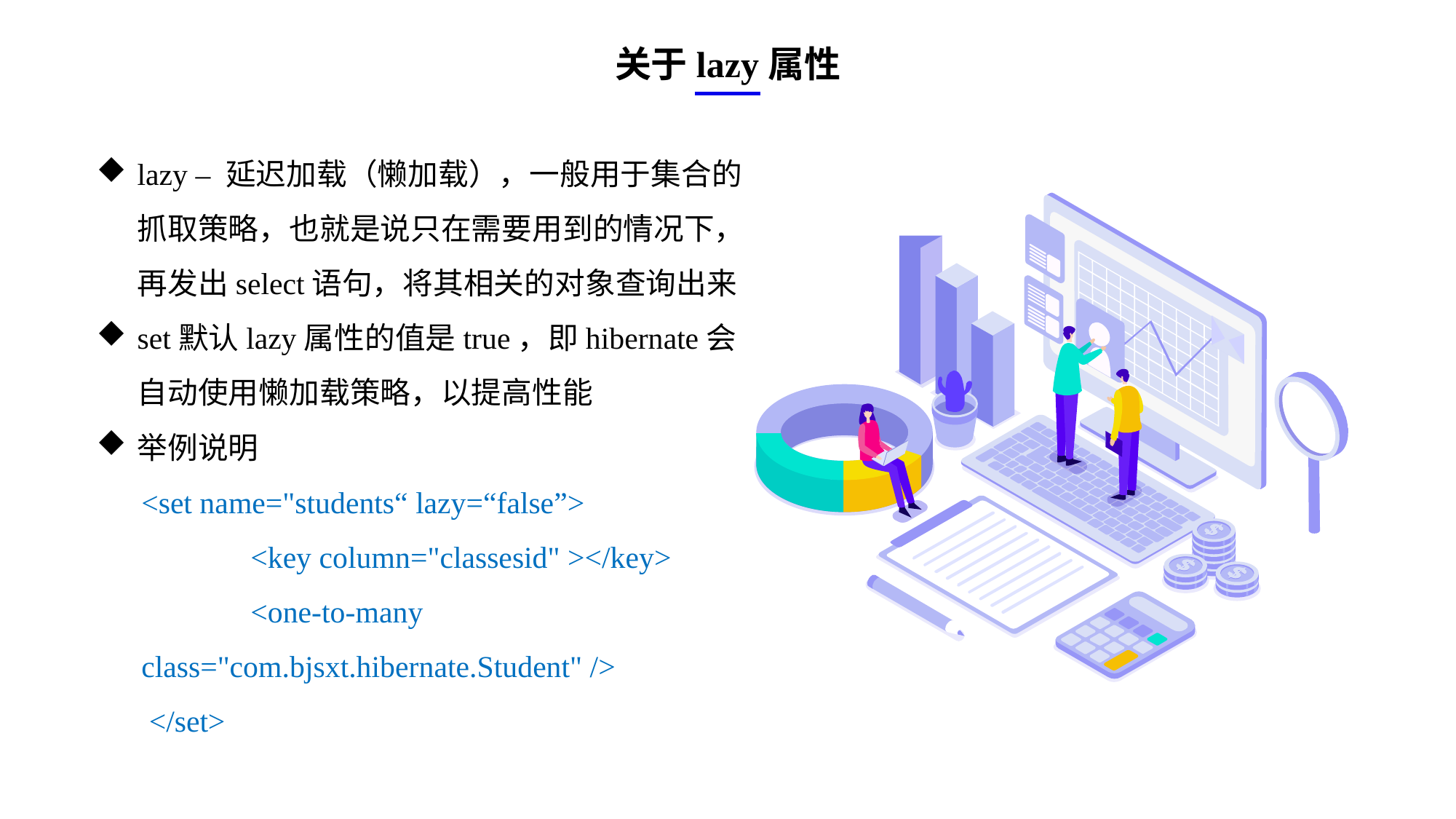

关于lazy属性
lazy – 延迟加载（懒加载），一般用于集合的抓取策略，也就是说只在需要用到的情况下，再发出select语句，将其相关的对象查询出来
set默认lazy属性的值是true，即hibernate会自动使用懒加载策略，以提高性能
举例说明
<set name="students“ lazy=“false”>
        	<key column="classesid" ></key>
        	<one-to-many class="com.bjsxt.hibernate.Student" />
 </set>

e7d195523061f1c0ae0eb3eed39d2bcef4622b2499a05fe6567B54A876BEB457BD1EB8EBE9915191D1FA2E860D28D251AB291D9CBBDD28D4BD16020FD75D8281481517FC21E86E4C931520AFA1087E92E357E3DB373CA326F6F926B1A67F681E99E875FFD293B2C32B3919AE4D43F9436862A7DD54F9346DF3662D8AB7319030EF75D53FF682DE13